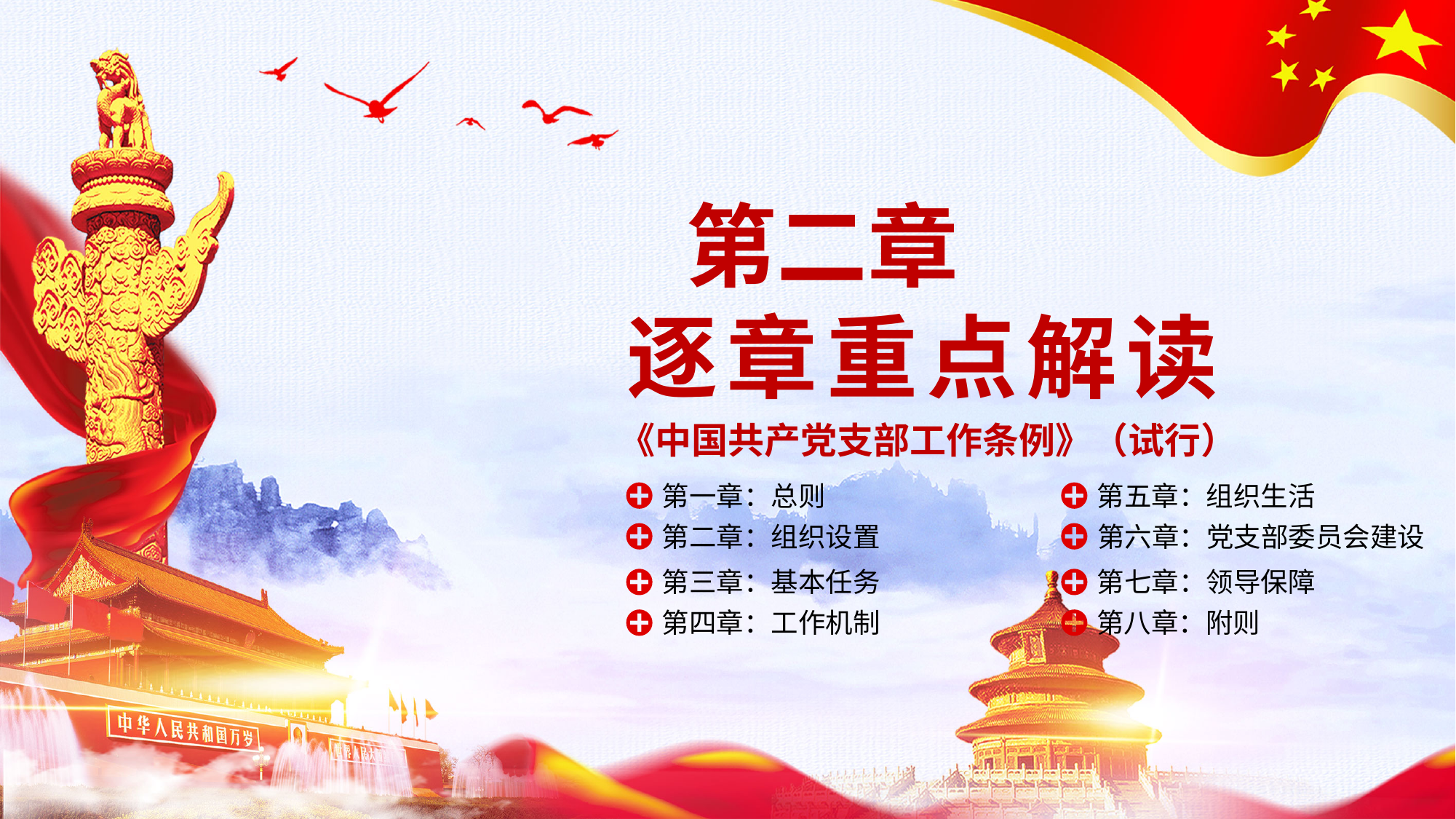

第二章
逐章重点解读
《中国共产党支部工作条例》（试行）
第一章：总则
第五章：组织生活

第二章：组织设置
第六章：党支部委员会建设

第三章：基本任务
第七章：领导保障

第四章：工作机制
第八章：附则